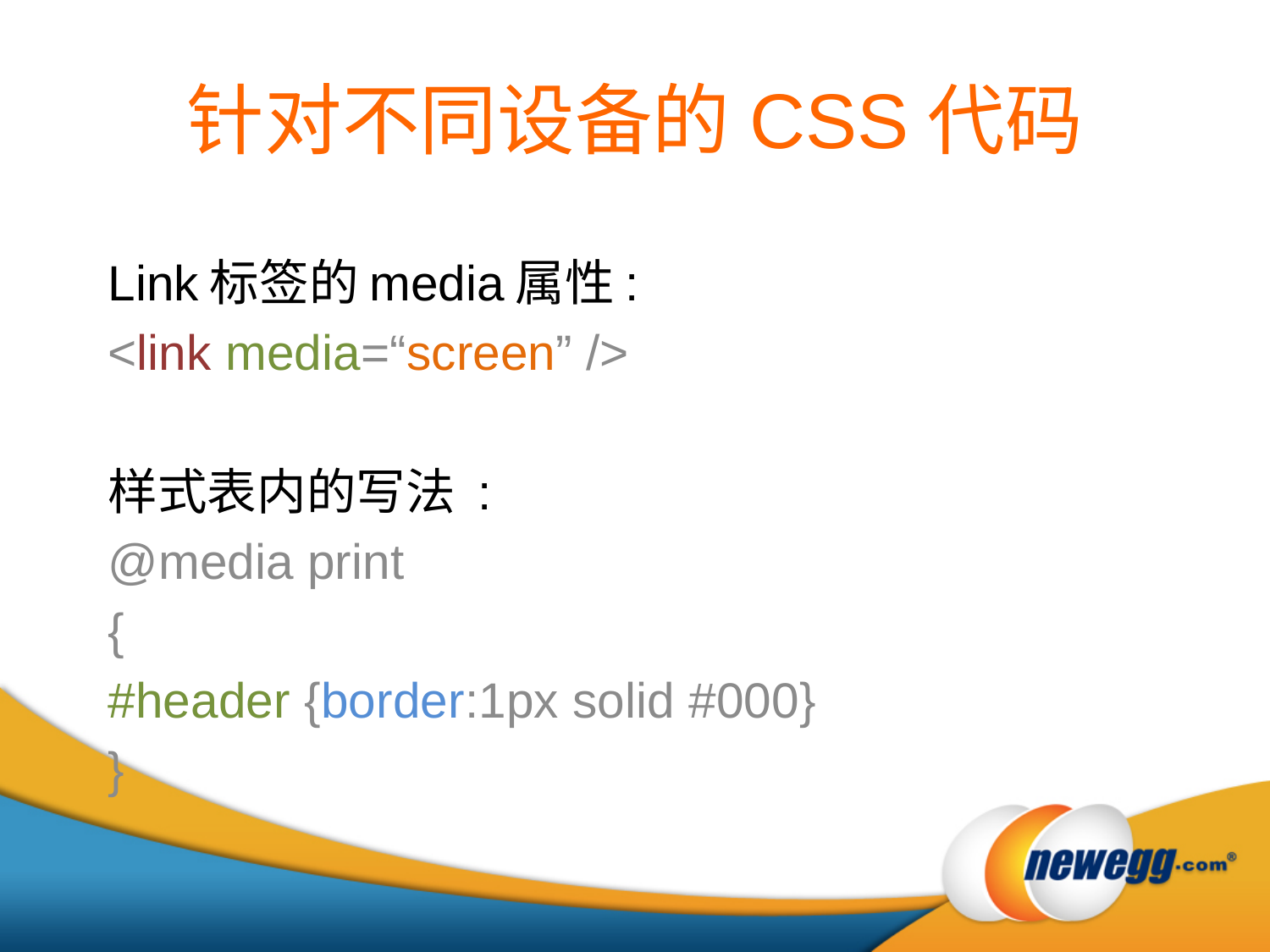

针对不同设备的CSS代码

Link标签的media属性:
<link media=“screen” />

样式表内的写法 :
@media print
{
#header {border:1px solid #000}
}